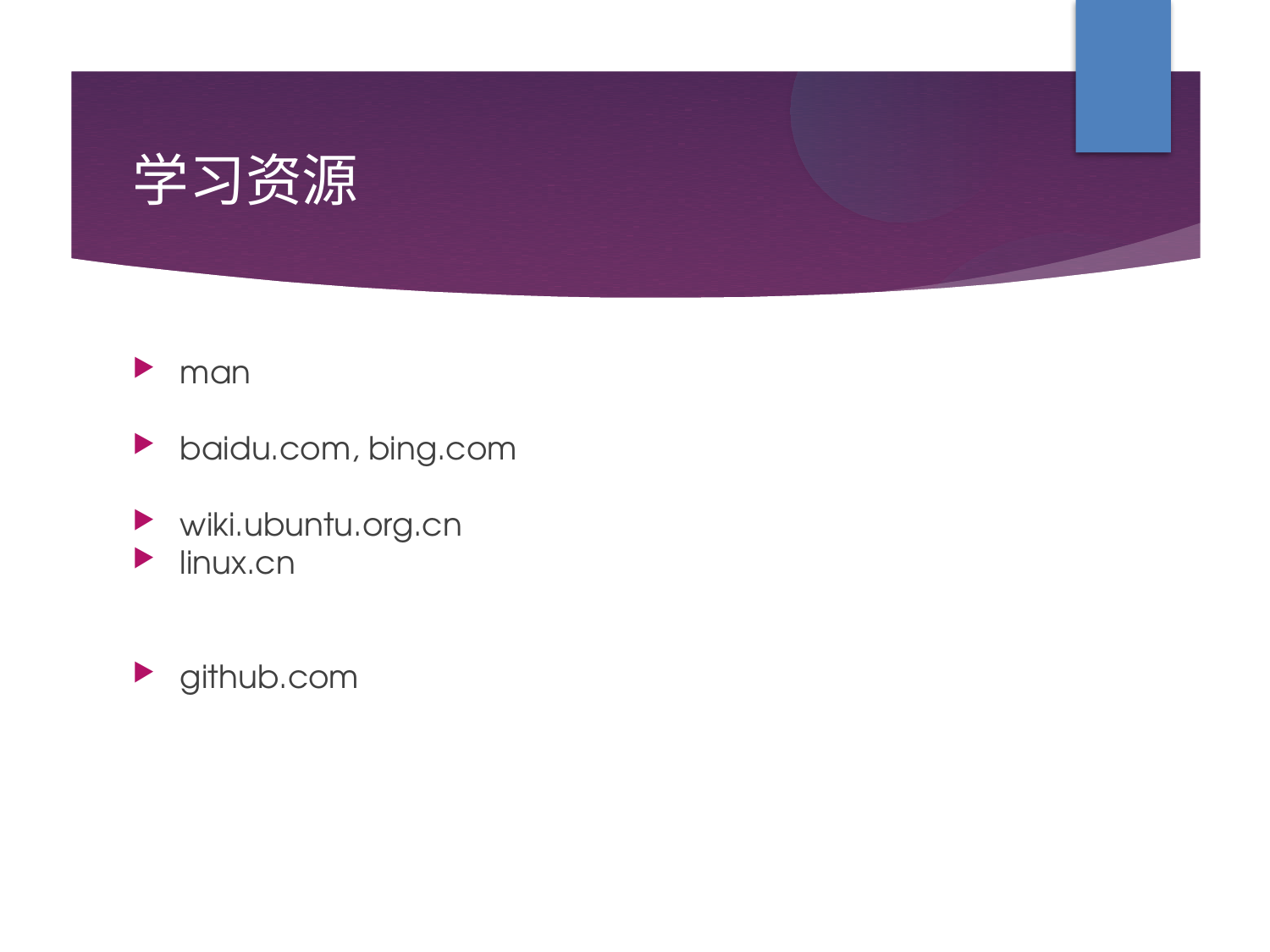

学习资源
man

baidu.com, bing.com

wiki.ubuntu.org.cn
linux.cn

github.com